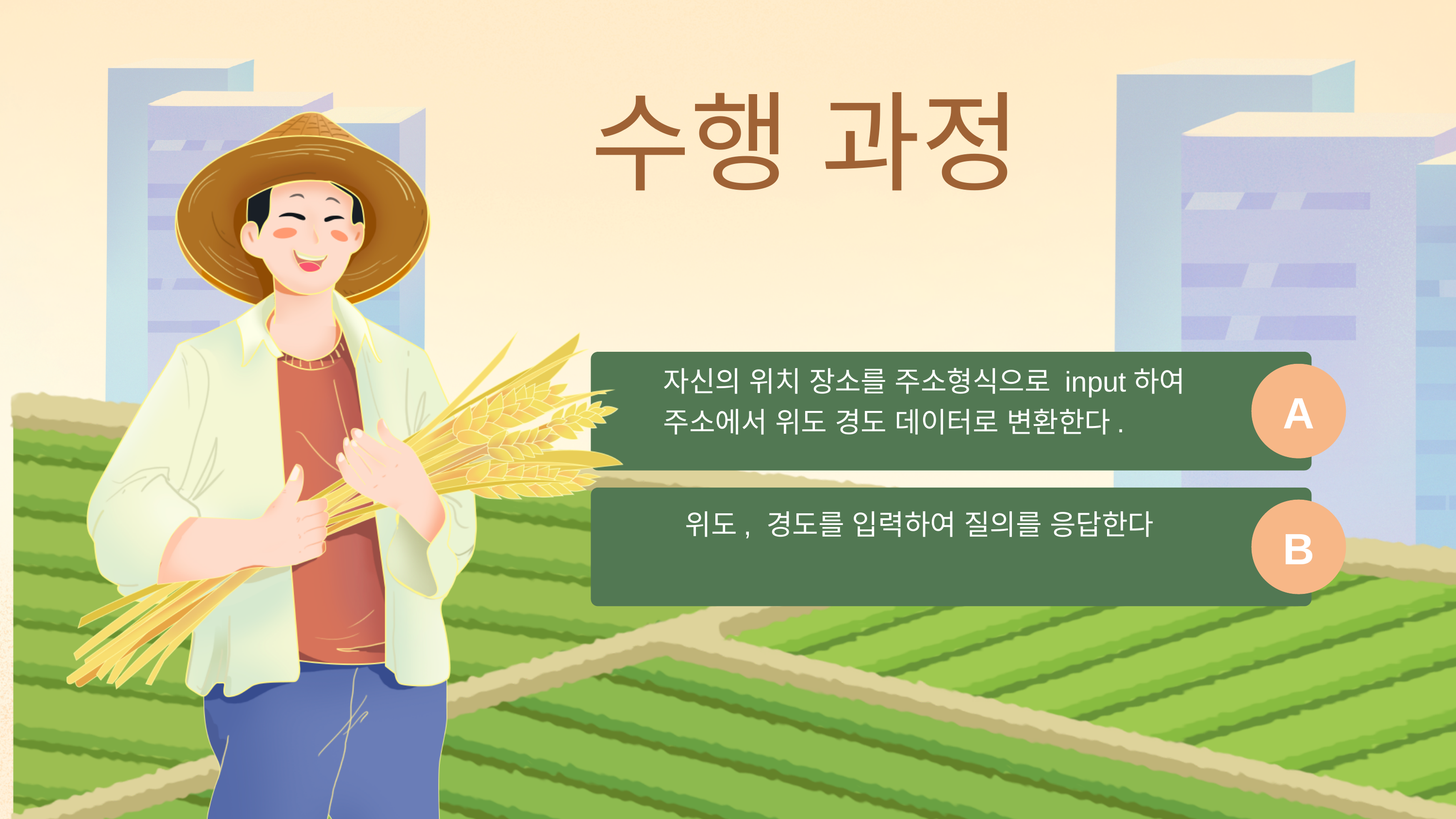

수행 과정

자신의 위치 장소를 주소형식으로 input하여 주소에서 위도 경도 데이터로 변환한다.

A

위도, 경도를 입력하여 질의를 응답한다
B